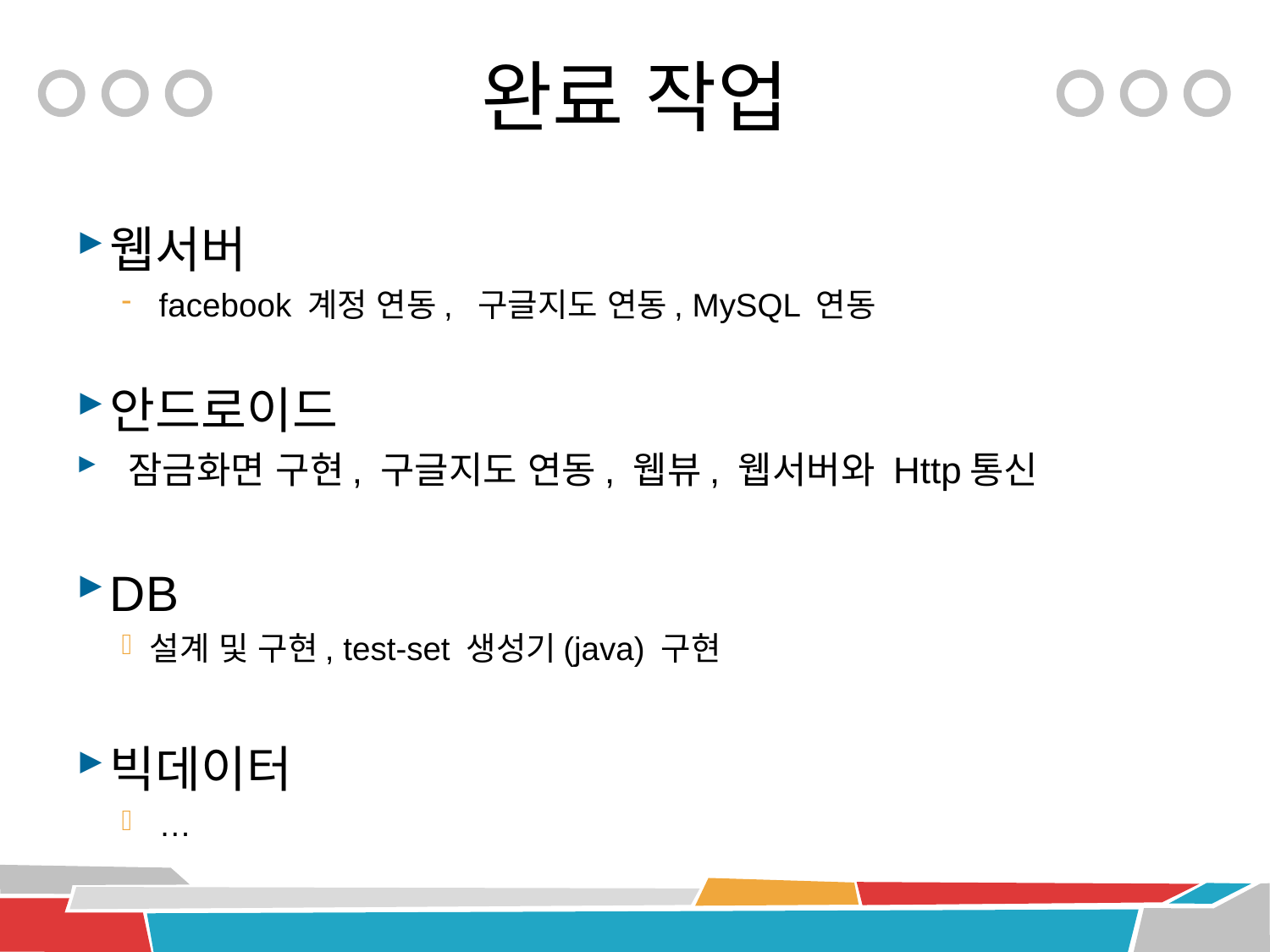

# 완료 작업
웹서버
 facebook 계정 연동,  구글지도 연동, MySQL 연동

안드로이드
 잠금화면 구현, 구글지도 연동, 웹뷰, 웹서버와 Http통신

DB
설계 및 구현, test-set 생성기(java) 구현

빅데이터
 …